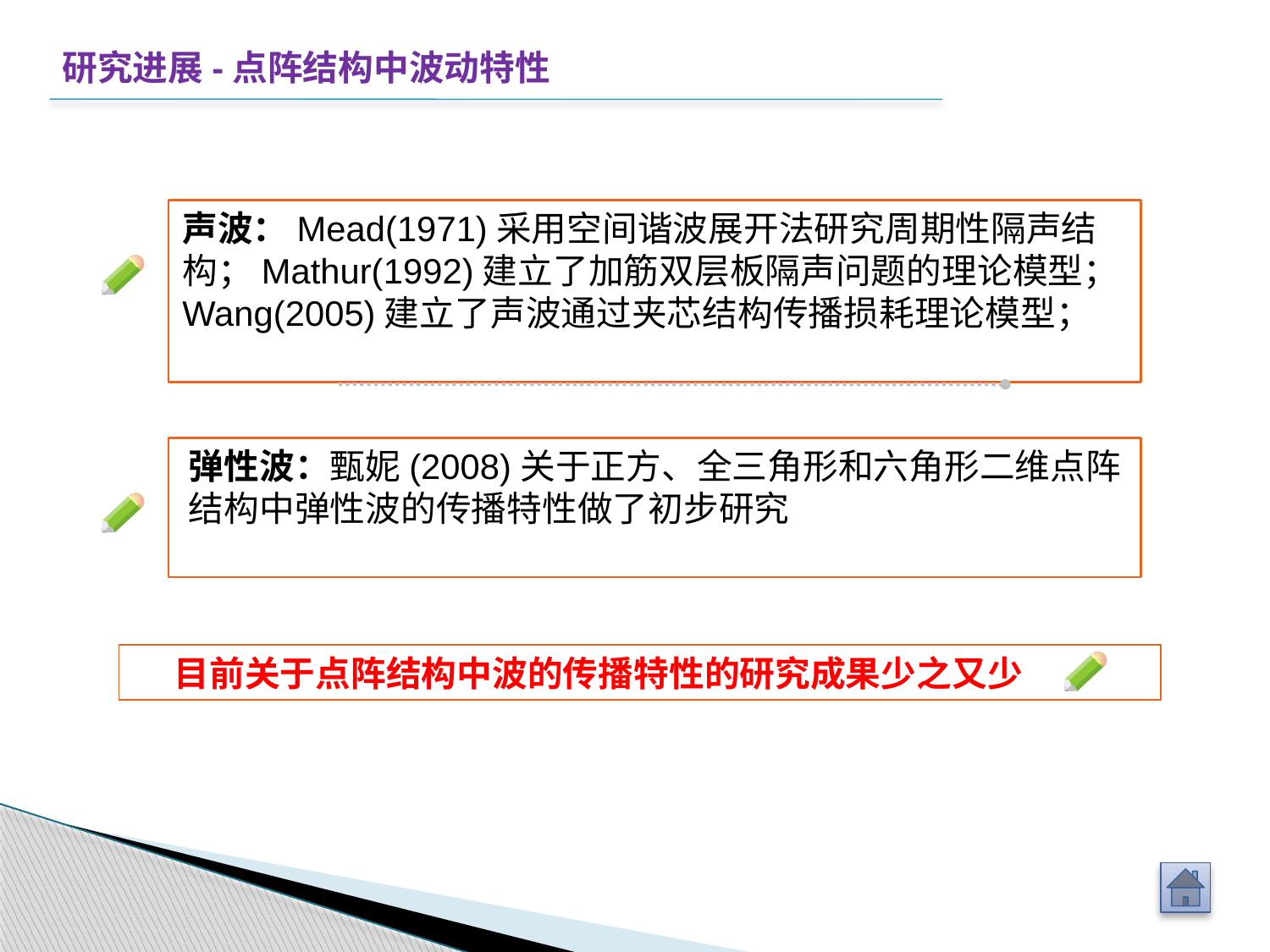

研究进展-点阵结构中波动特性
声波：Mead(1971)采用空间谐波展开法研究周期性隔声结构；Mathur(1992)建立了加筋双层板隔声问题的理论模型；Wang(2005)建立了声波通过夹芯结构传播损耗理论模型；

弹性波：甄妮(2008)关于正方、全三角形和六角形二维点阵结构中弹性波的传播特性做了初步研究

目前关于点阵结构中波的传播特性的研究成果少之又少